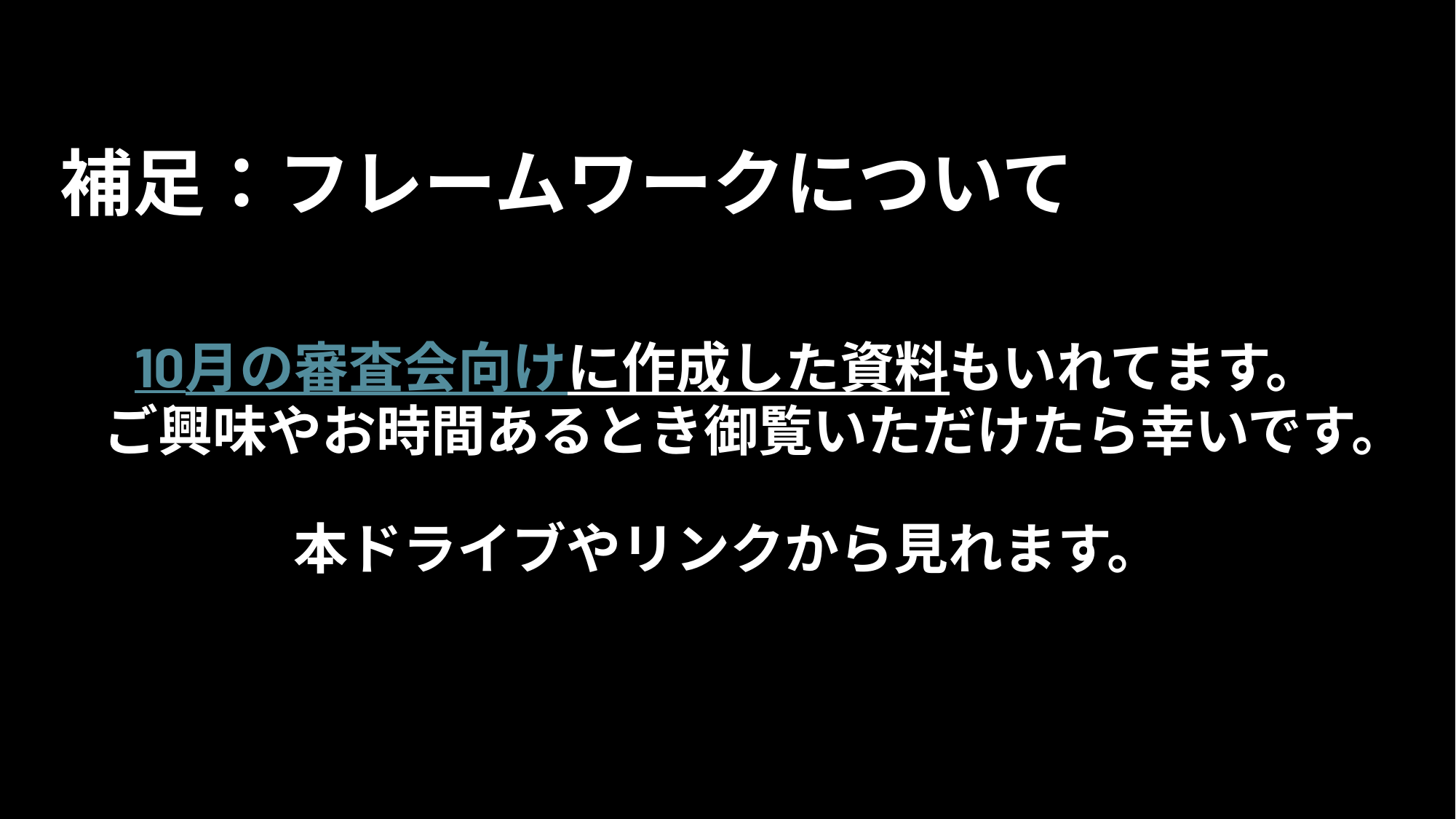

# 補足：フレームワークについて
10月の審査会向けに作成した資料もいれてます。
　ご興味やお時間あるとき御覧いただけたら幸いです。
本ドライブやリンクから見れます。